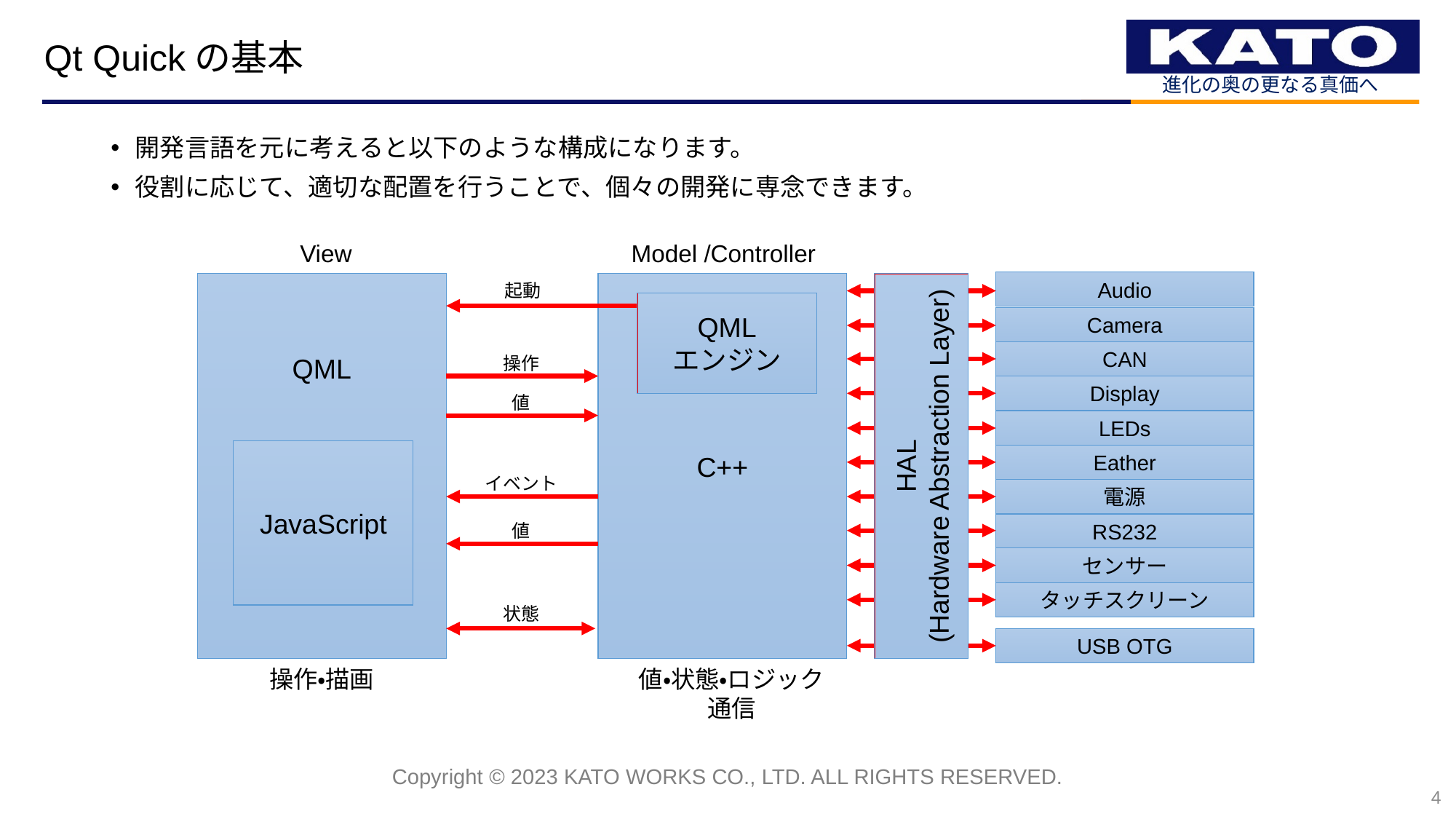

# Qt Quickの基本
開発言語を元に考えると以下のような構成になります。
役割に応じて、適切な配置を行うことで、個々の開発に専念できます。
Model /Controller
View
Audio
QML

起動
C++
HAL
(Hardware Abstraction Layer)
QML
エンジン
Camera
CAN
操作
Display
値
LEDs
JavaScript
Eather
イベント
電源
RS232
値
センサー
タッチスクリーン
状態
USB OTG
操作・描画
値・状態・ロジック
通信
4